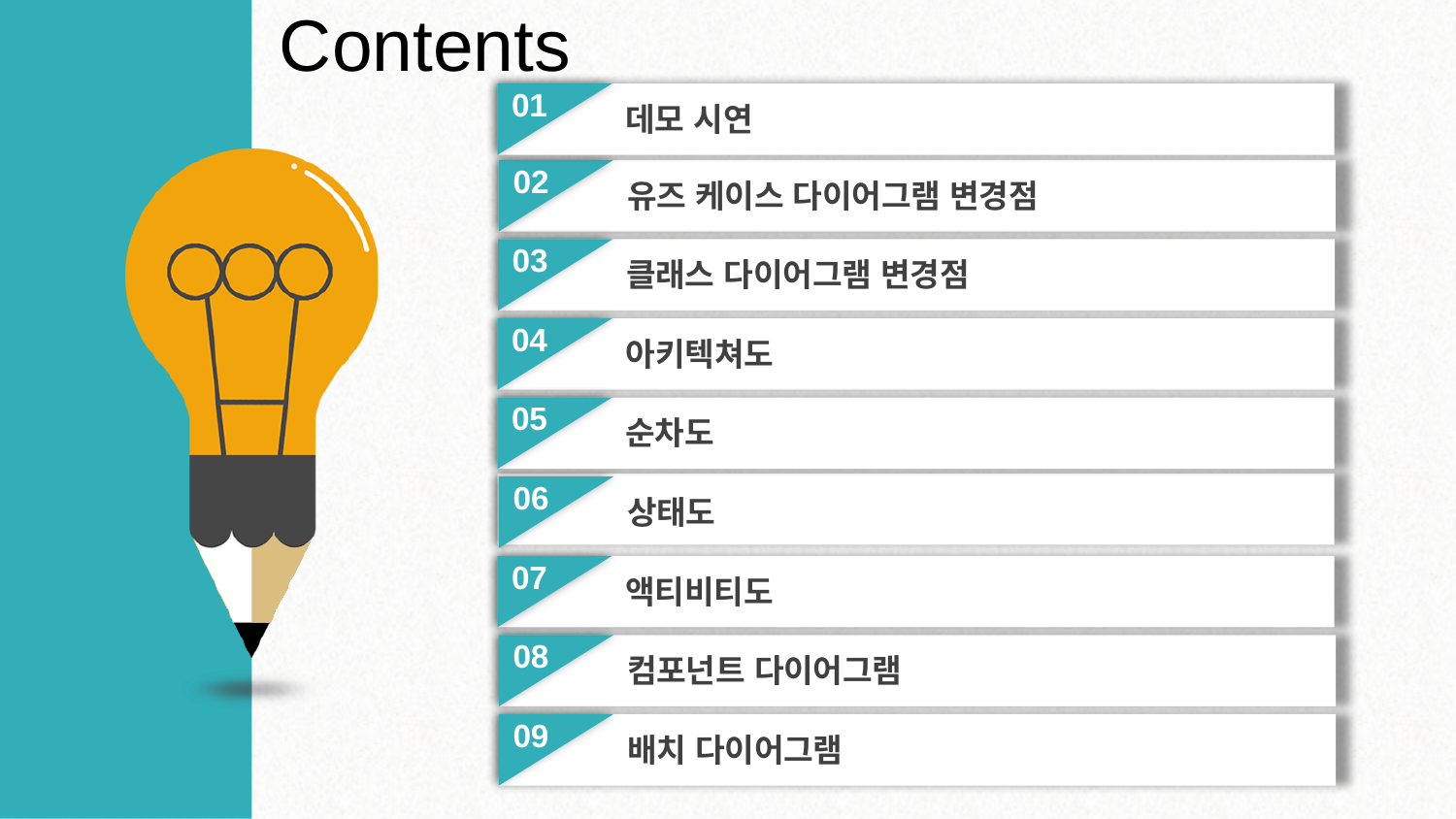

Contents
01

데모 시연
02

유즈 케이스 다이어그램 변경점
03

클래스 다이어그램 변경점
04

아키텍쳐도
05

순차도
06

상태도
07

액티비티도
08

컴포넌트 다이어그램
09

배치 다이어그램